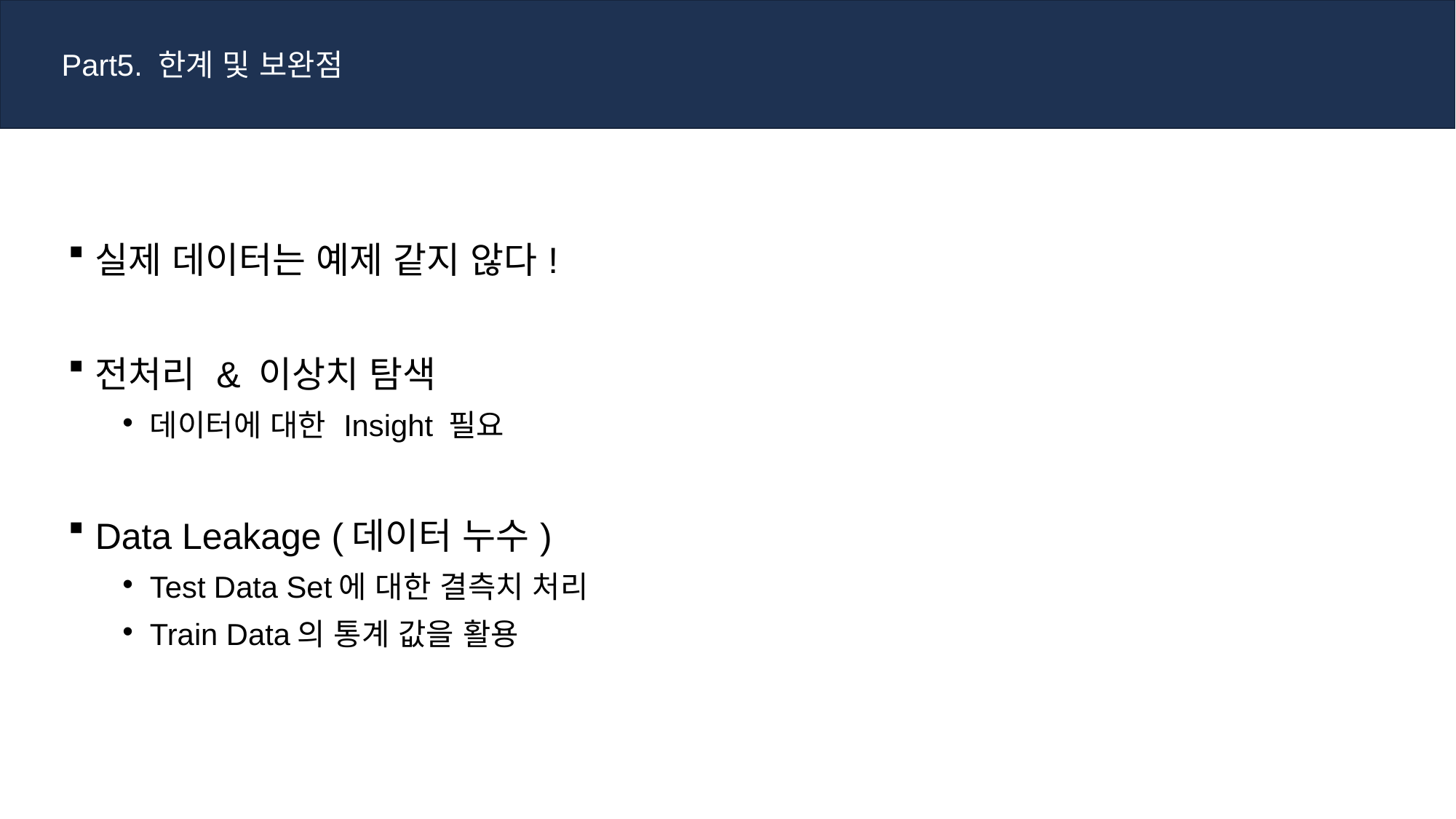

Part5. 한계 및 보완점
실제 데이터는 예제 같지 않다!

전처리 & 이상치 탐색
데이터에 대한 Insight 필요

Data Leakage (데이터 누수)
Test Data Set에 대한 결측치 처리
Train Data의 통계 값을 활용